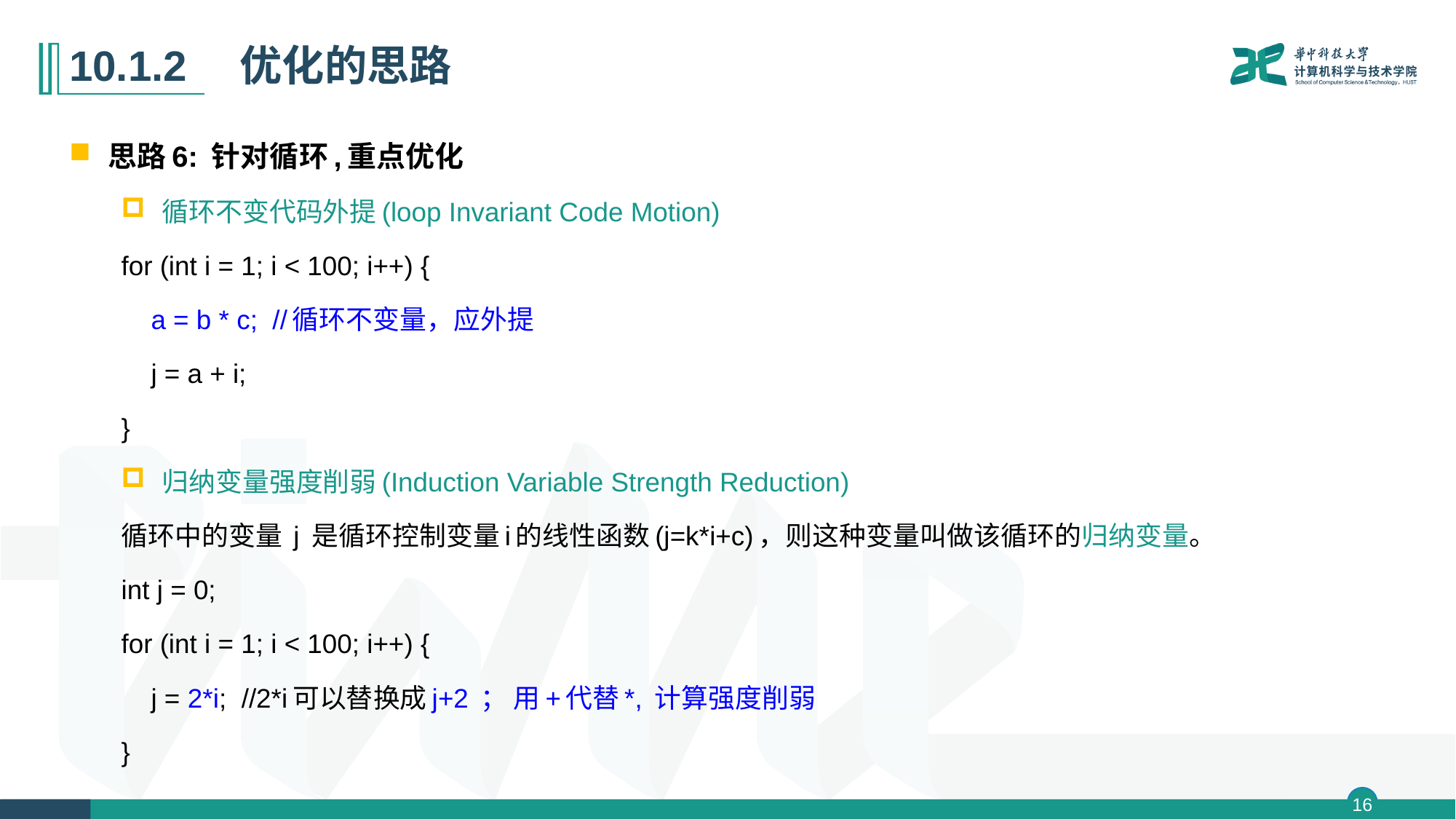

# 10.1.2　优化的思路
思路6: 针对循环,重点优化
循环不变代码外提(loop Invariant Code Motion)
for (int i = 1; i < 100; i++) {
    a = b * c;  //循环不变量，应外提
    j = a + i;
}
归纳变量强度削弱(Induction Variable Strength Reduction)
循环中的变量 j 是循环控制变量i的线性函数(j=k*i+c)，则这种变量叫做该循环的归纳变量。
int j = 0;
for (int i = 1; i < 100; i++) {
    j = 2*i;  //2*i可以替换成j+2 ； 用+代替*, 计算强度削弱
}